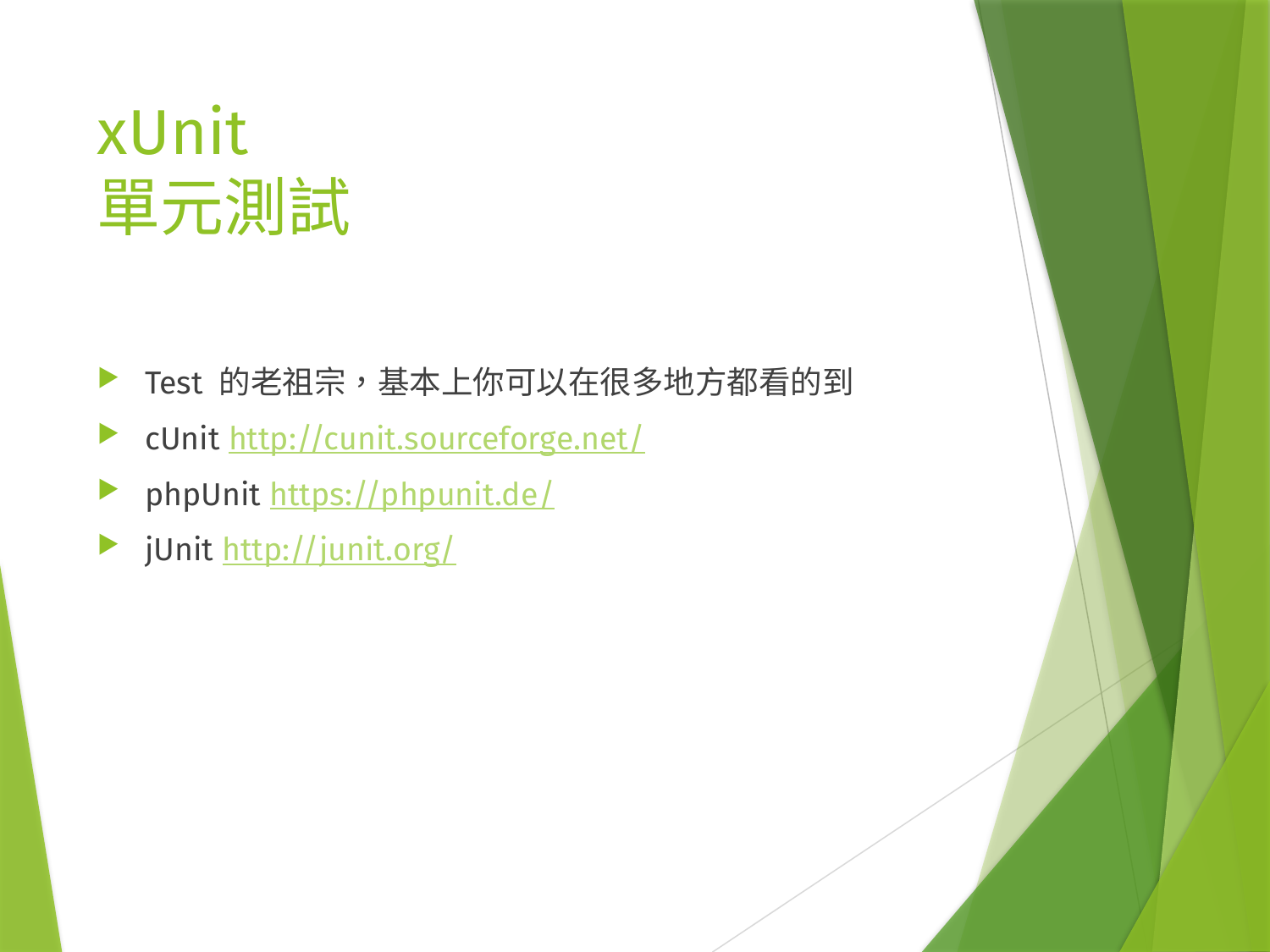

# xUnit 單元測試

Test 的老祖宗，基本上你可以在很多地方都看的到
cUnit http://cunit.sourceforge.net/
phpUnit https://phpunit.de/
jUnit http://junit.org/